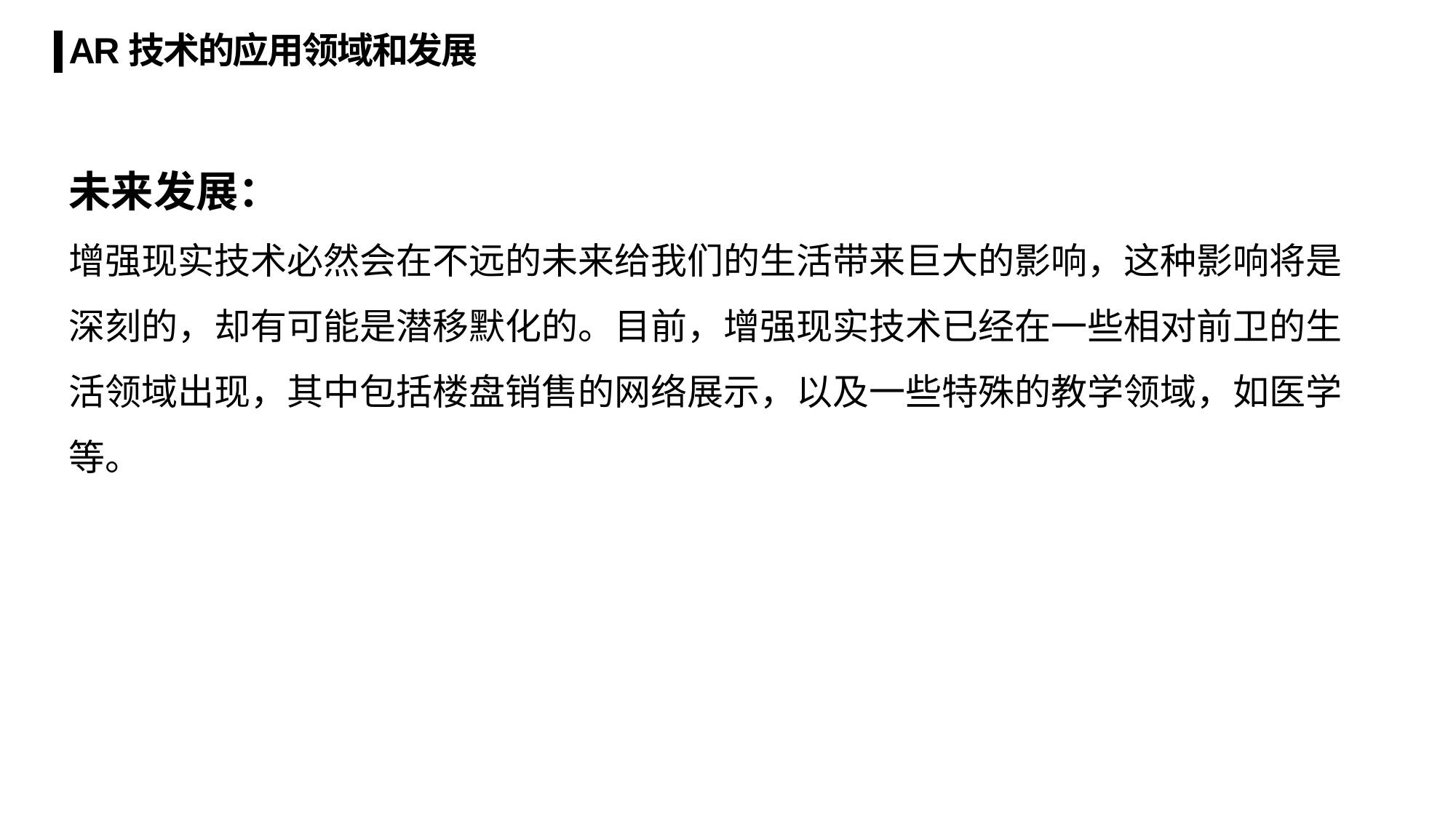

AR技术的应用领域和发展
未来发展：
增强现实技术必然会在不远的未来给我们的生活带来巨大的影响，这种影响将是深刻的，却有可能是潜移默化的。目前，增强现实技术已经在一些相对前卫的生活领域出现，其中包括楼盘销售的网络展示，以及一些特殊的教学领域，如医学等。
GRUCHU – Customer Interview Presentation